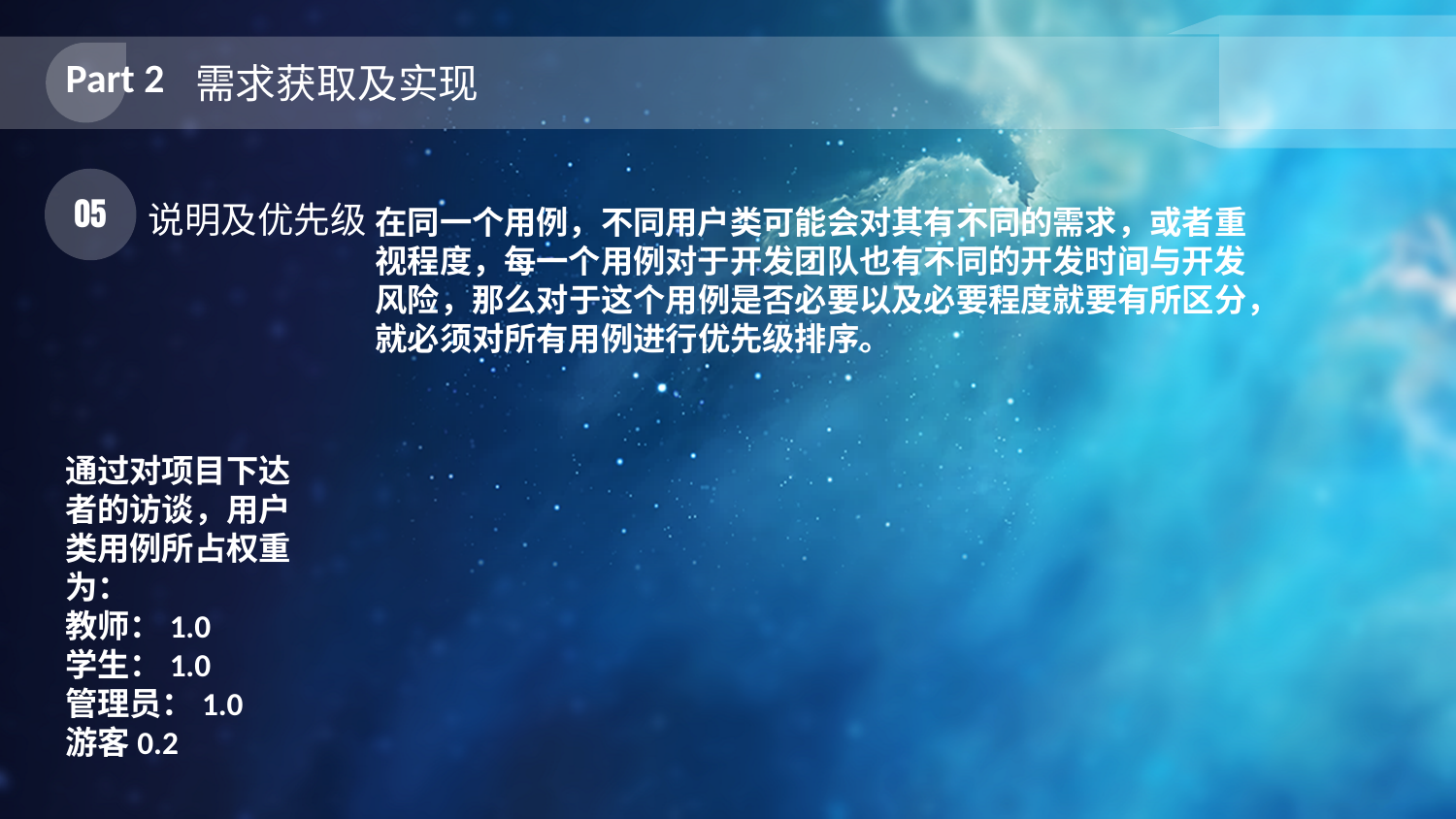

Part 2
需求获取及实现
05
说明及优先级
在同一个用例，不同用户类可能会对其有不同的需求，或者重视程度，每一个用例对于开发团队也有不同的开发时间与开发风险，那么对于这个用例是否必要以及必要程度就要有所区分，就必须对所有用例进行优先级排序。
通过对项目下达者的访谈，用户类用例所占权重为：
教师：1.0
学生：1.0
管理员：1.0
游客0.2